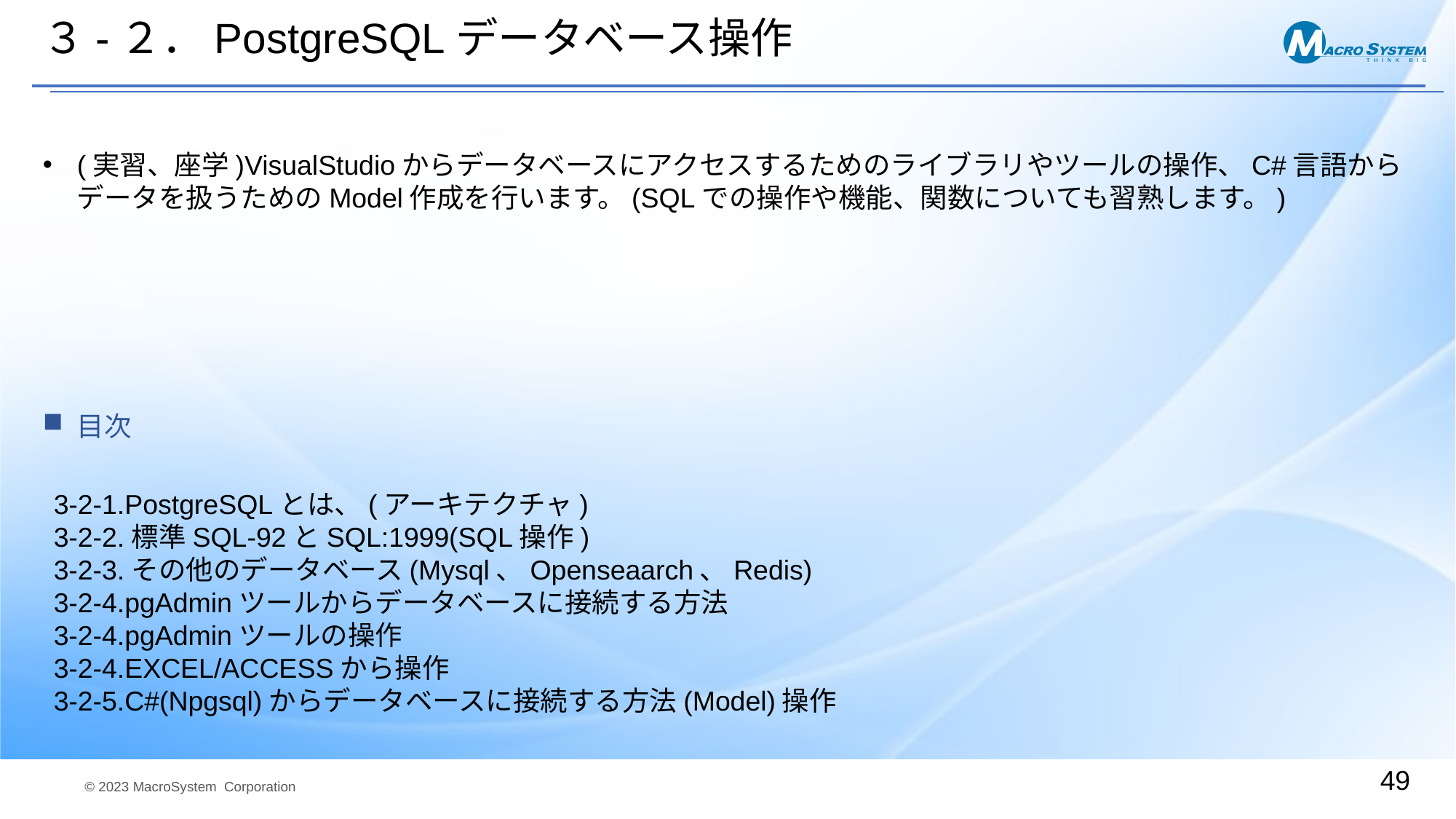

# ３-２．PostgreSQLデータベース操作
(実習、座学)VisualStudioからデータベースにアクセスするためのライブラリやツールの操作、C#言語からデータを扱うためのModel作成を行います。(SQLでの操作や機能、関数についても習熟します。)
目次
3-2-1.PostgreSQLとは、(アーキテクチャ)
3-2-2.標準SQL-92とSQL:1999(SQL操作)
3-2-3.その他のデータベース(Mysql、Openseaarch、Redis)
3-2-4.pgAdminツールからデータベースに接続する方法
3-2-4.pgAdminツールの操作
3-2-4.EXCEL/ACCESSから操作
3-2-5.C#(Npgsql)からデータベースに接続する方法(Model)操作